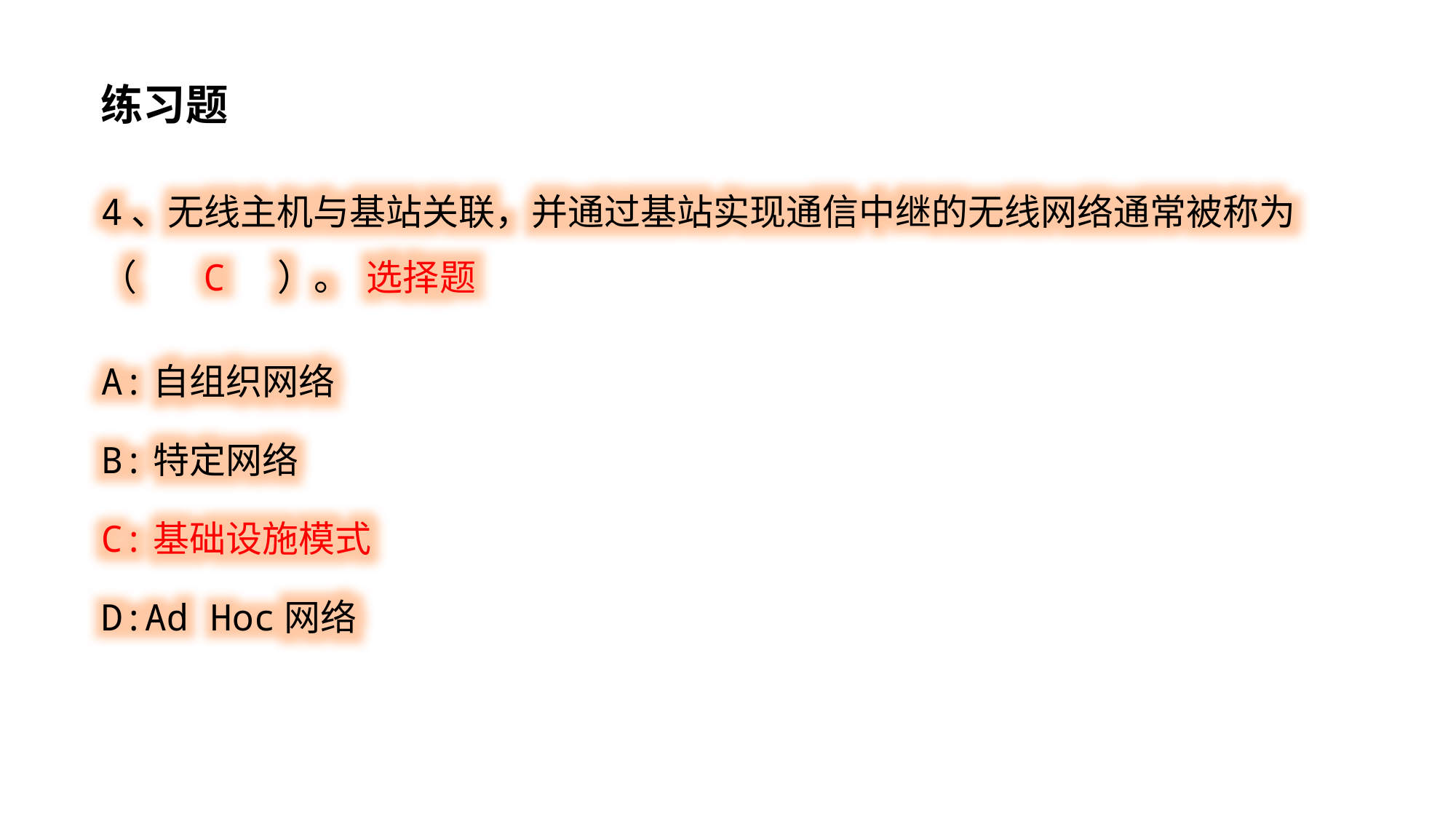

练习题
4、无线主机与基站关联，并通过基站实现通信中继的无线网络通常被称为（       C  ）。  选择题

A:自组织网络

B:特定网络

C:基础设施模式

D:Ad Hoc网络